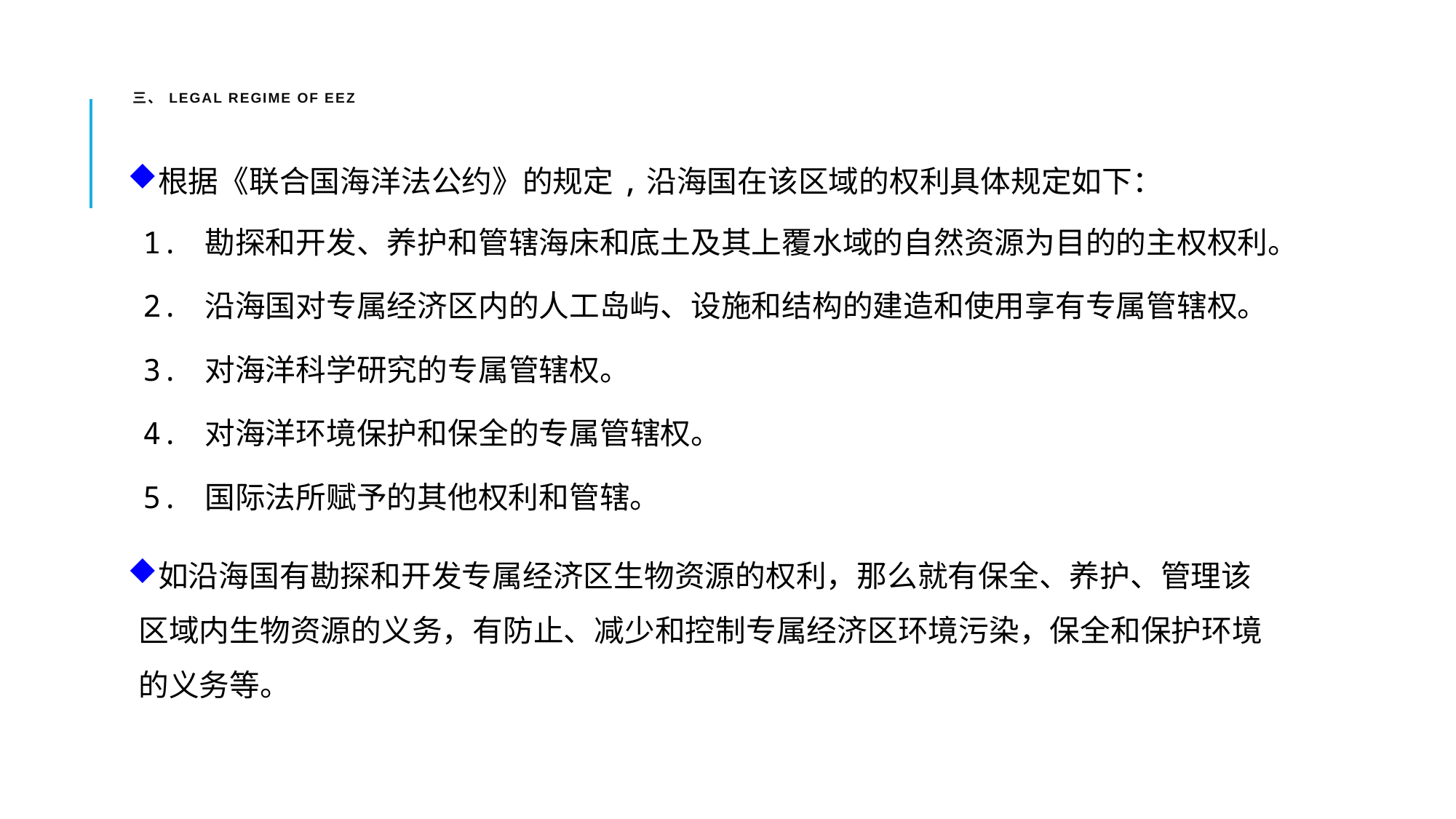

# 三、 Legal Regime of EEZ
根据《联合国海洋法公约》的规定,沿海国在该区域的权利具体规定如下：
1. 勘探和开发、养护和管辖海床和底土及其上覆水域的自然资源为目的的主权权利。
2. 沿海国对专属经济区内的人工岛屿、设施和结构的建造和使用享有专属管辖权。
3. 对海洋科学研究的专属管辖权。
4. 对海洋环境保护和保全的专属管辖权。
5. 国际法所赋予的其他权利和管辖。
如沿海国有勘探和开发专属经济区生物资源的权利，那么就有保全、养护、管理该区域内生物资源的义务，有防止、减少和控制专属经济区环境污染，保全和保护环境的义务等。